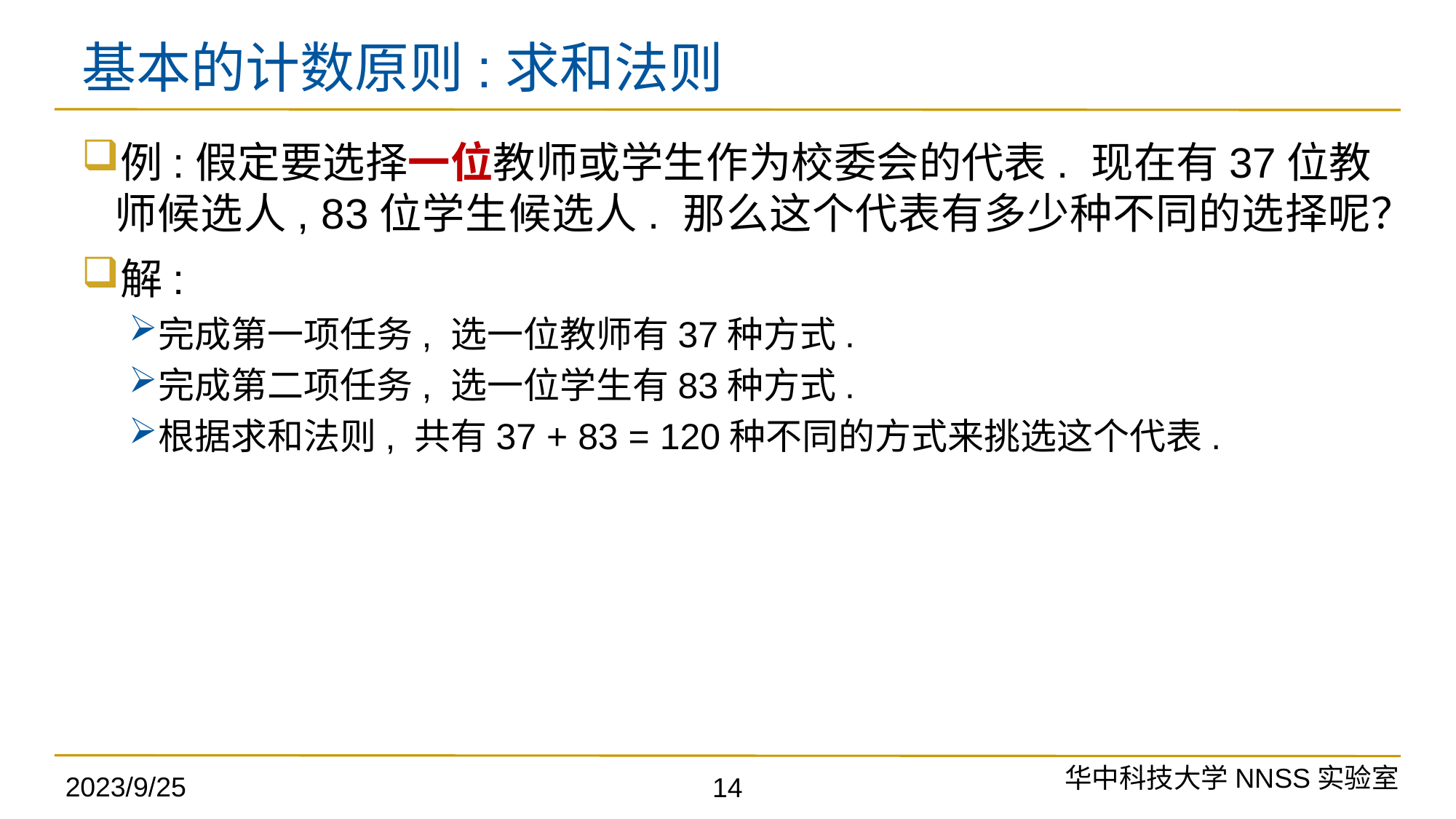

# 基本的计数原则:求和法则
例:假定要选择一位教师或学生作为校委会的代表. 现在有37位教师候选人, 83位学生候选人. 那么这个代表有多少种不同的选择呢？
解:
完成第一项任务, 选一位教师有37种方式.
完成第二项任务, 选一位学生有83种方式.
根据求和法则, 共有37 + 83 = 120种不同的方式来挑选这个代表.

华中科技大学NNSS实验室
2023/9/25
14